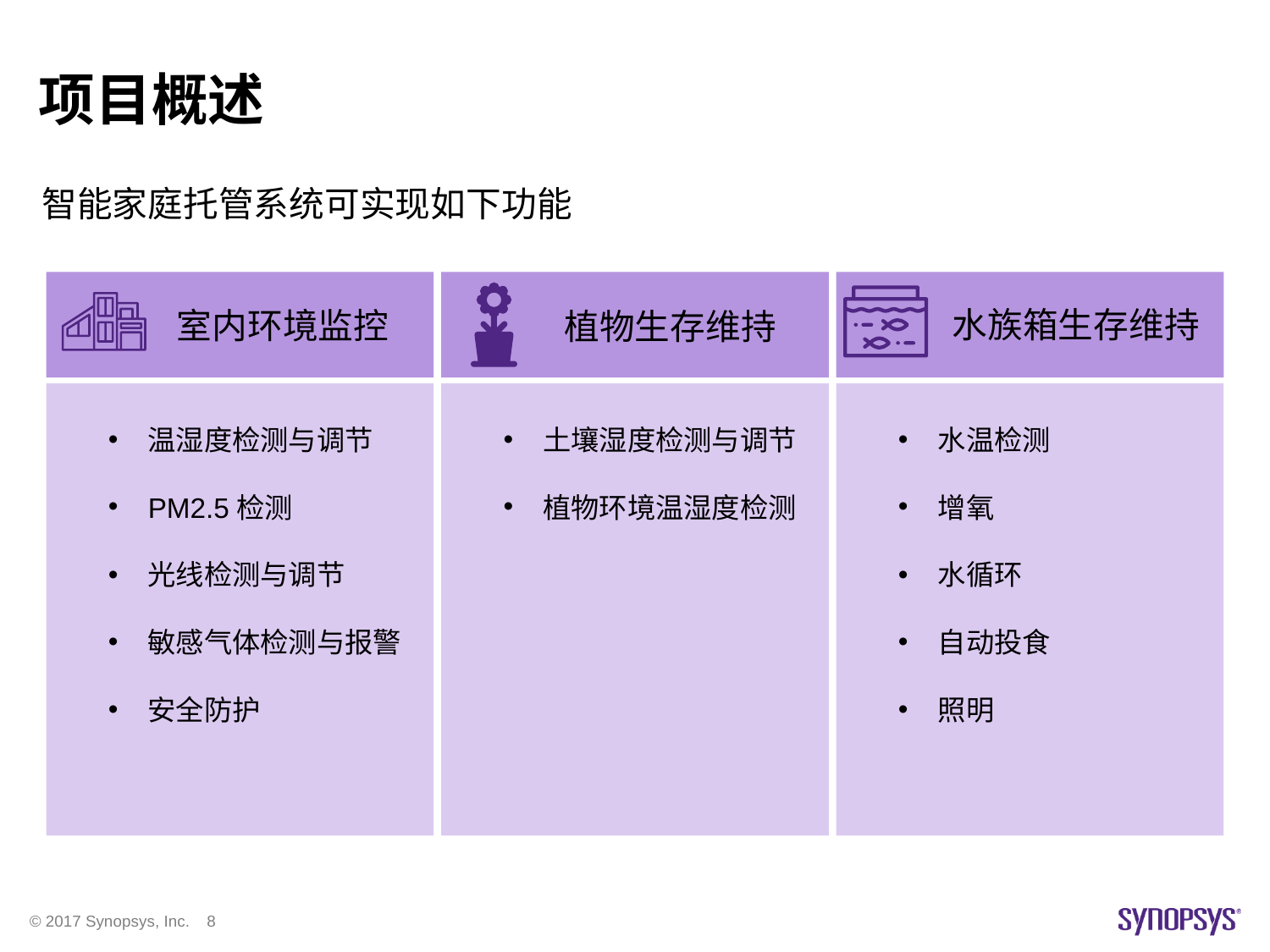

# 项目概述
智能家庭托管系统可实现如下功能

室内环境监控

温湿度检测与调节

PM2.5检测

光线检测与调节

敏感气体检测与报警

安全防护

植物生存维持

土壤湿度检测与调节

植物环境温湿度检测

水族箱生存维持

水温检测

增氧

水循环

自动投食

照明